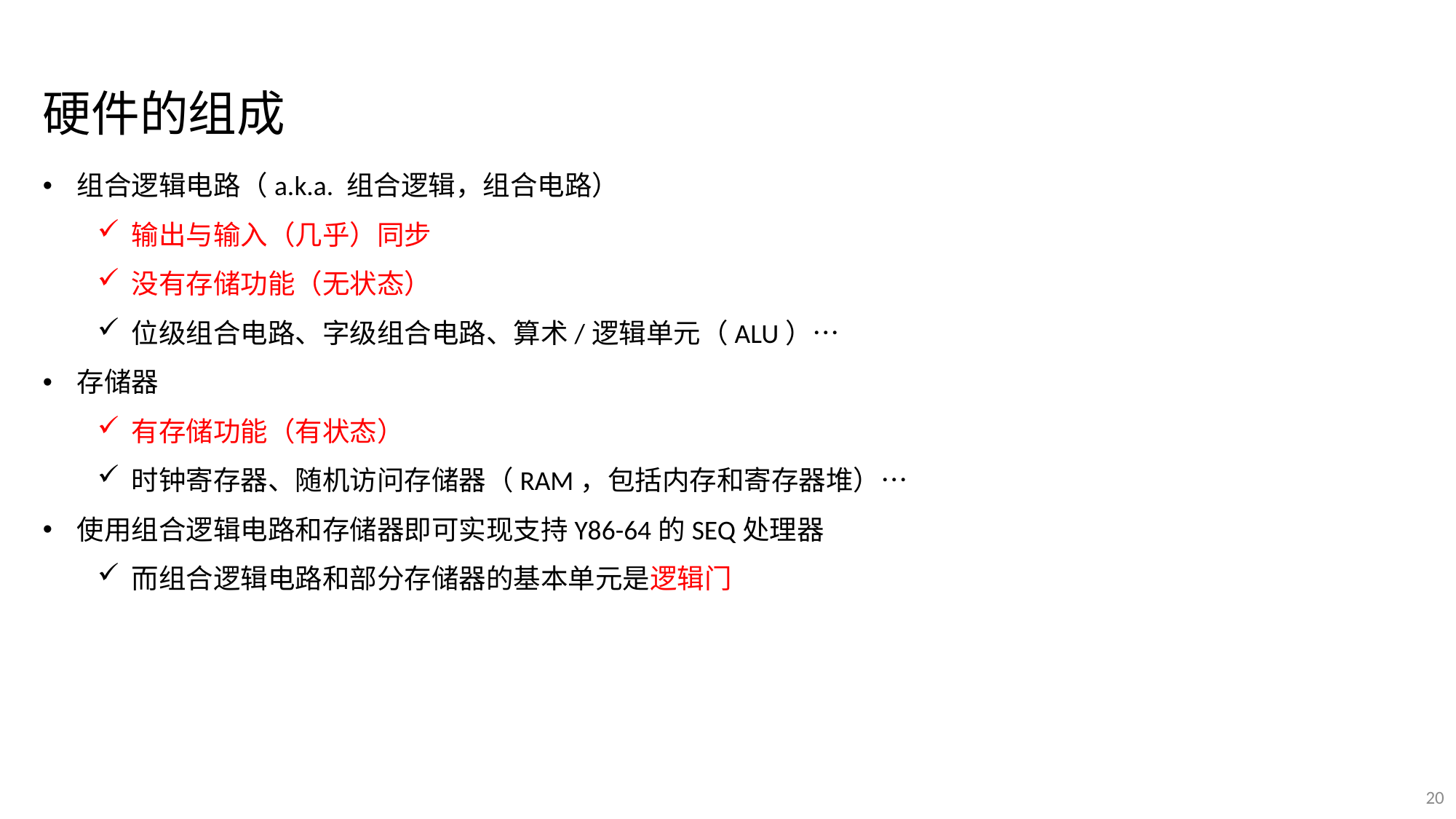

硬件的组成
组合逻辑电路（a.k.a. 组合逻辑，组合电路）
输出与输入（几乎）同步
没有存储功能（无状态）
位级组合电路、字级组合电路、算术/逻辑单元（ALU）…
存储器
有存储功能（有状态）
时钟寄存器、随机访问存储器（RAM，包括内存和寄存器堆）…
使用组合逻辑电路和存储器即可实现支持Y86-64的SEQ处理器
而组合逻辑电路和部分存储器的基本单元是逻辑门
20